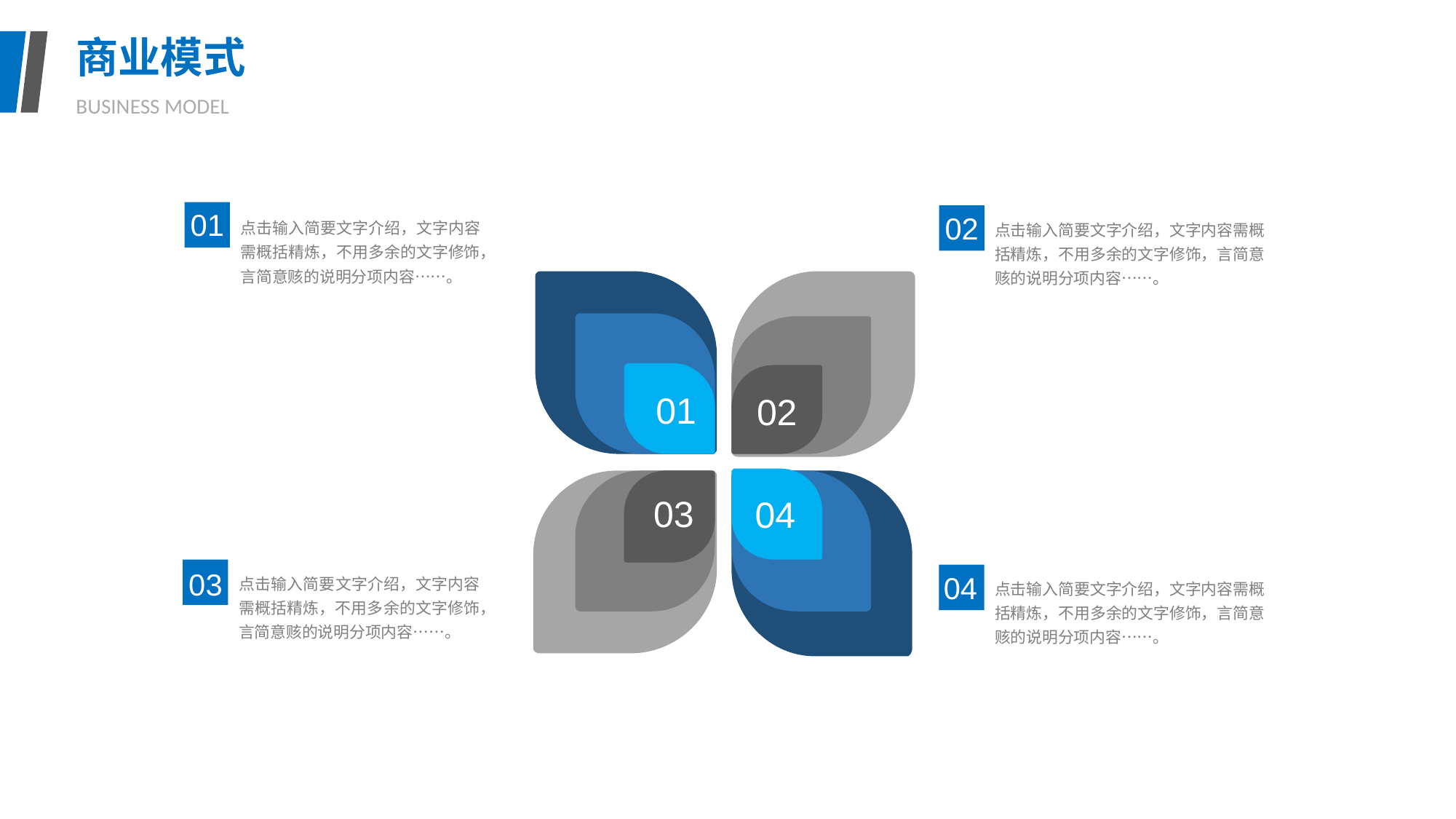

商业模式

BUSINESS MODEL
01

点击输入简要文字介绍，文字内容需概括精炼，不用多余的文字修饰，言简意赅的说明分项内容……。
02

点击输入简要文字介绍，文字内容需概括精炼，不用多余的文字修饰，言简意赅的说明分项内容……。

01
02
03
04

03
点击输入简要文字介绍，文字内容需概括精炼，不用多余的文字修饰，言简意赅的说明分项内容……。
04

点击输入简要文字介绍，文字内容需概括精炼，不用多余的文字修饰，言简意赅的说明分项内容……。